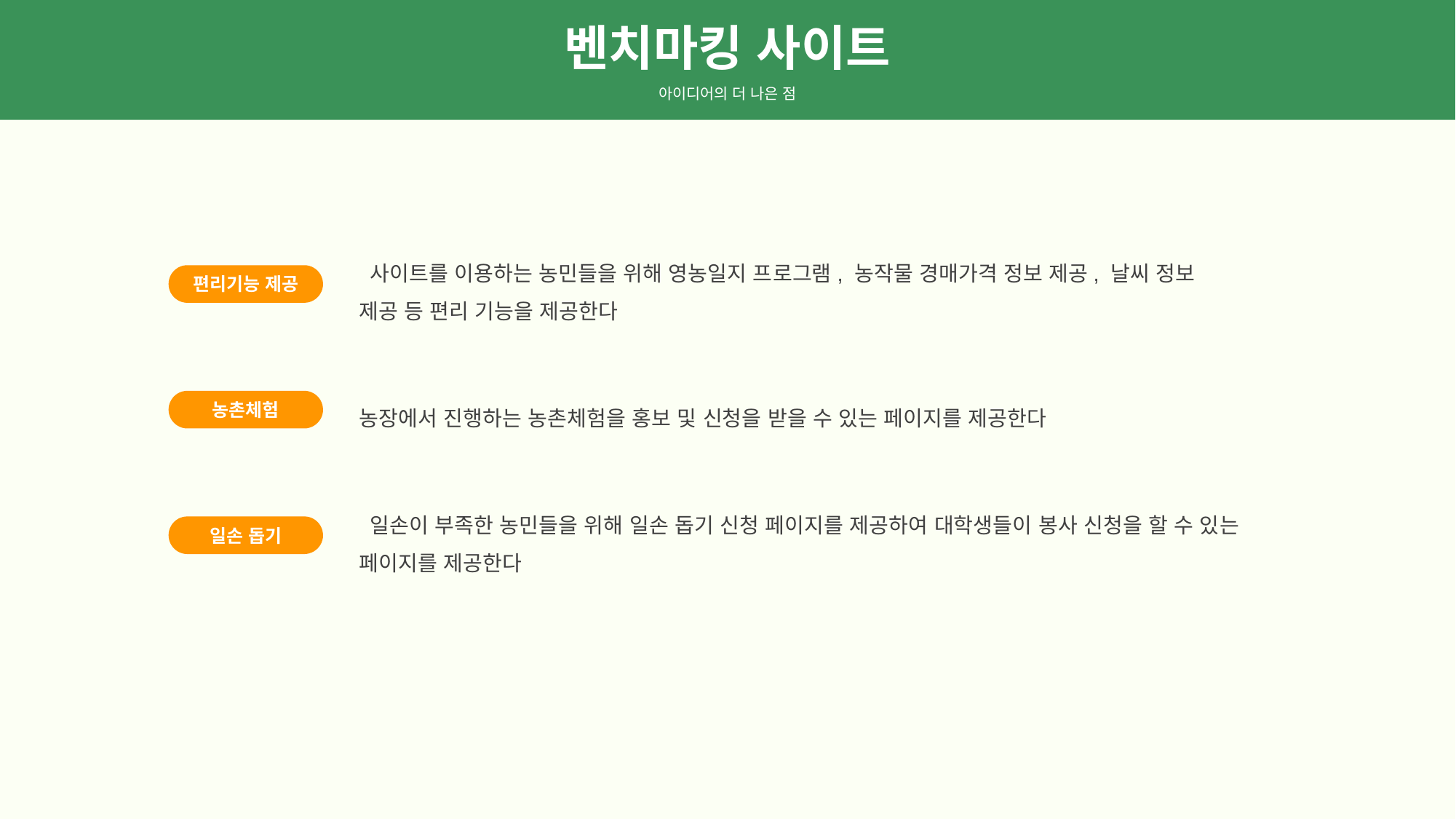

벤치마킹 사이트
아이디어의 더 나은 점
 사이트를 이용하는 농민들을 위해 영농일지 프로그램, 농작물 경매가격 정보 제공, 날씨 정보
제공 등 편리 기능을 제공한다
편리기능 제공
농장에서 진행하는 농촌체험을 홍보 및 신청을 받을 수 있는 페이지를 제공한다
농촌체험
 일손이 부족한 농민들을 위해 일손 돕기 신청 페이지를 제공하여 대학생들이 봉사 신청을 할 수 있는 페이지를 제공한다
일손 돕기